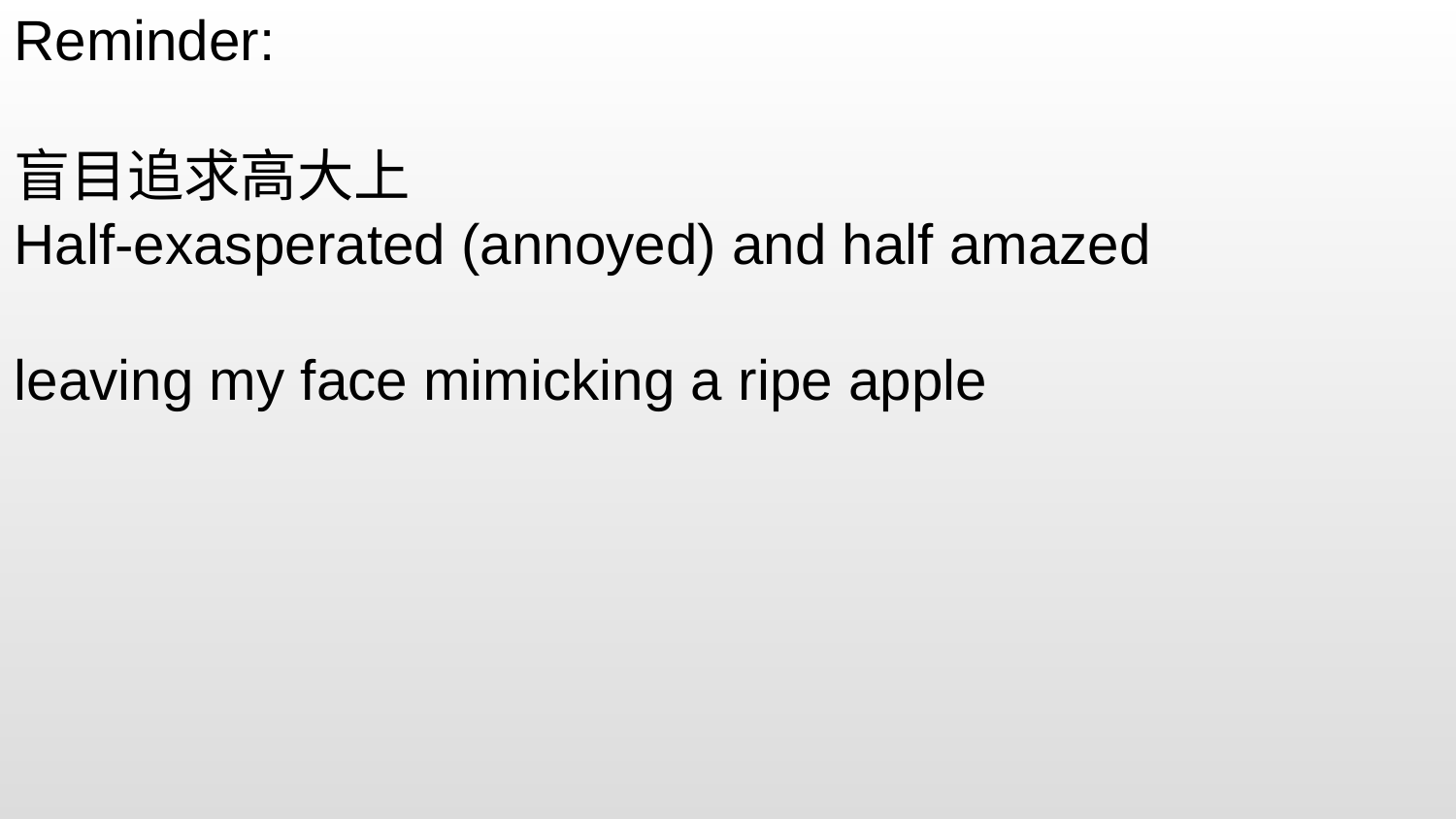

Reminder:

盲目追求高大上
Half-exasperated (annoyed) and half amazed

leaving my face mimicking a ripe apple